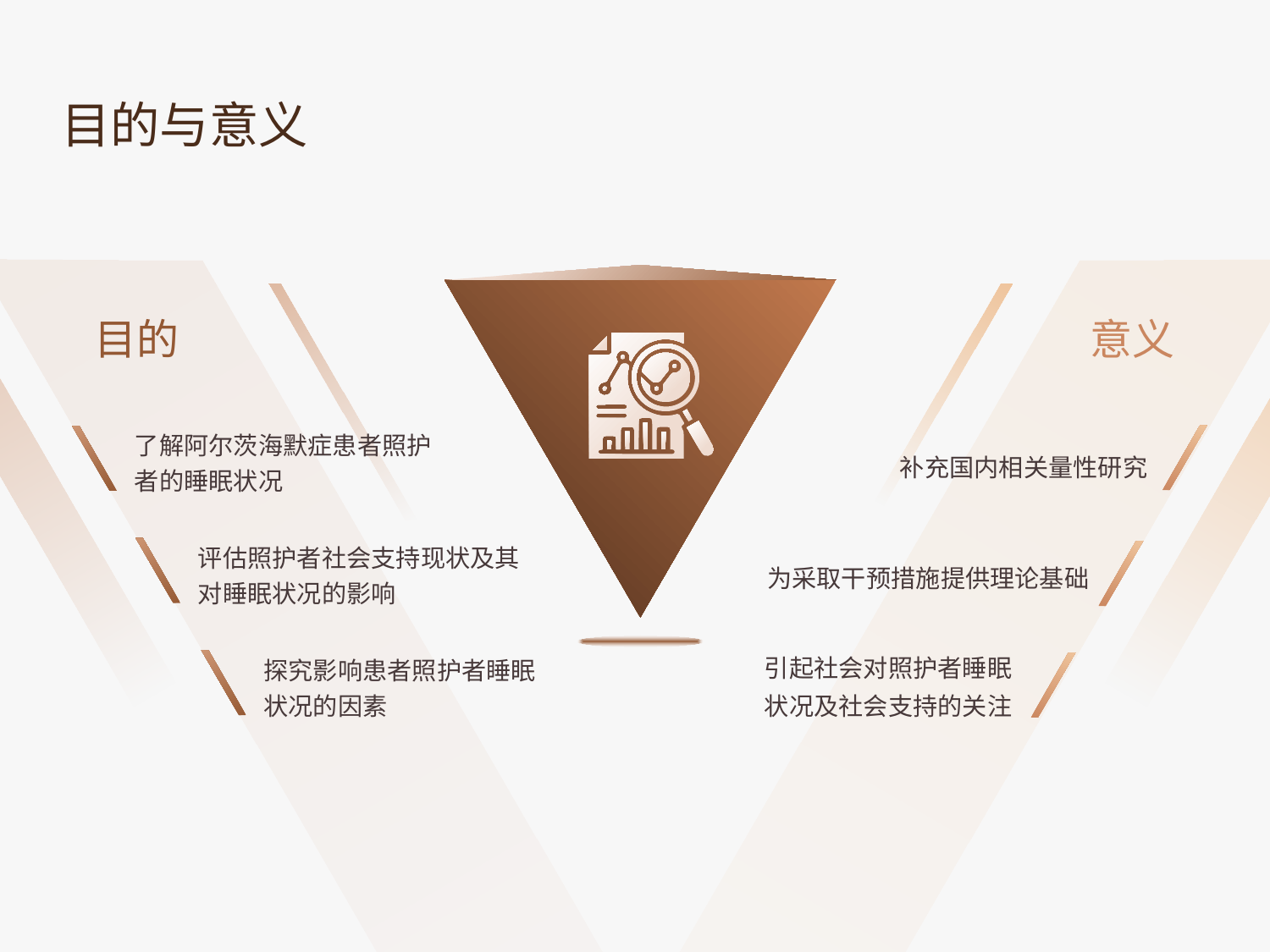

目的与意义

目的
意义

了解阿尔茨海默症患者照护者的睡眠状况

补充国内相关量性研究

评估照护者社会支持现状及其对睡眠状况的影响

为采取干预措施提供理论基础

引起社会对照护者睡眠状况及社会支持的关注

探究影响患者照护者睡眠状况的因素